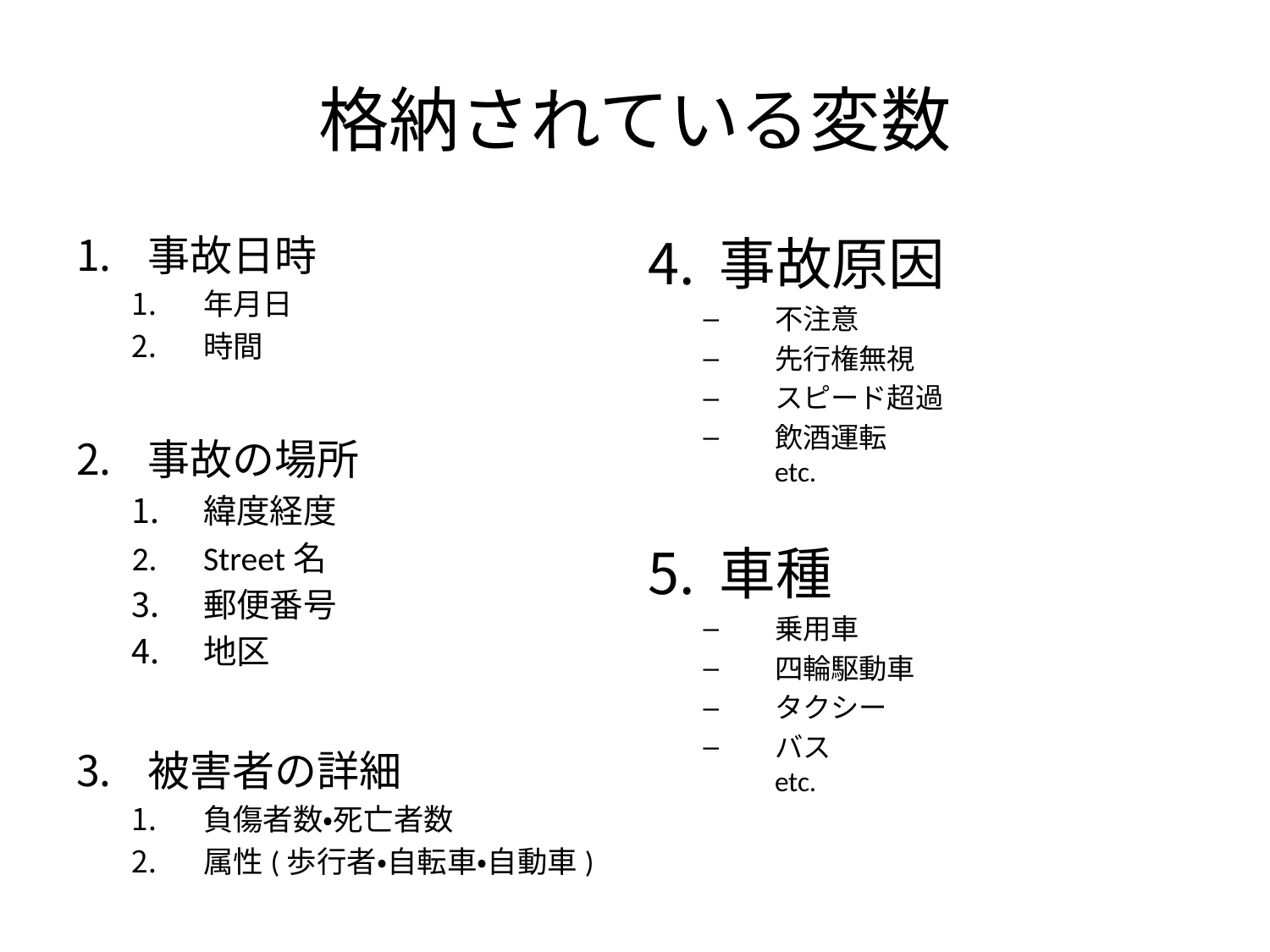

# 格納されている変数
事故原因
不注意
先行権無視
スピード超過
飲酒運転
etc.

車種
乗用車
四輪駆動車
タクシー
バス
etc.
事故日時
年月日
時間

事故の場所
緯度経度
Street名
郵便番号
地区

被害者の詳細
負傷者数・死亡者数
属性(歩行者・自転車・自動車)
PASSENGER VEHICLE                 306004
SPORT UTILITY / STATION WAGON     157744
TAXI                               28671
VAN                                13713
PICK-UP TRUCK                      11935
OTHER                               9716
LARGE COM VEH(6 OR MORE TIRES)      8422
UNKNOWN                             7540
SMALL COM VEH(4 TIRES)              7242
BUS                                 6819
LIVERY VEHICLE                      5937
MOTORCYCLE                          3373
BICYCLE                             3346
AMBULANCE                            981
FIRE TRUCK                           356
SCOOTER